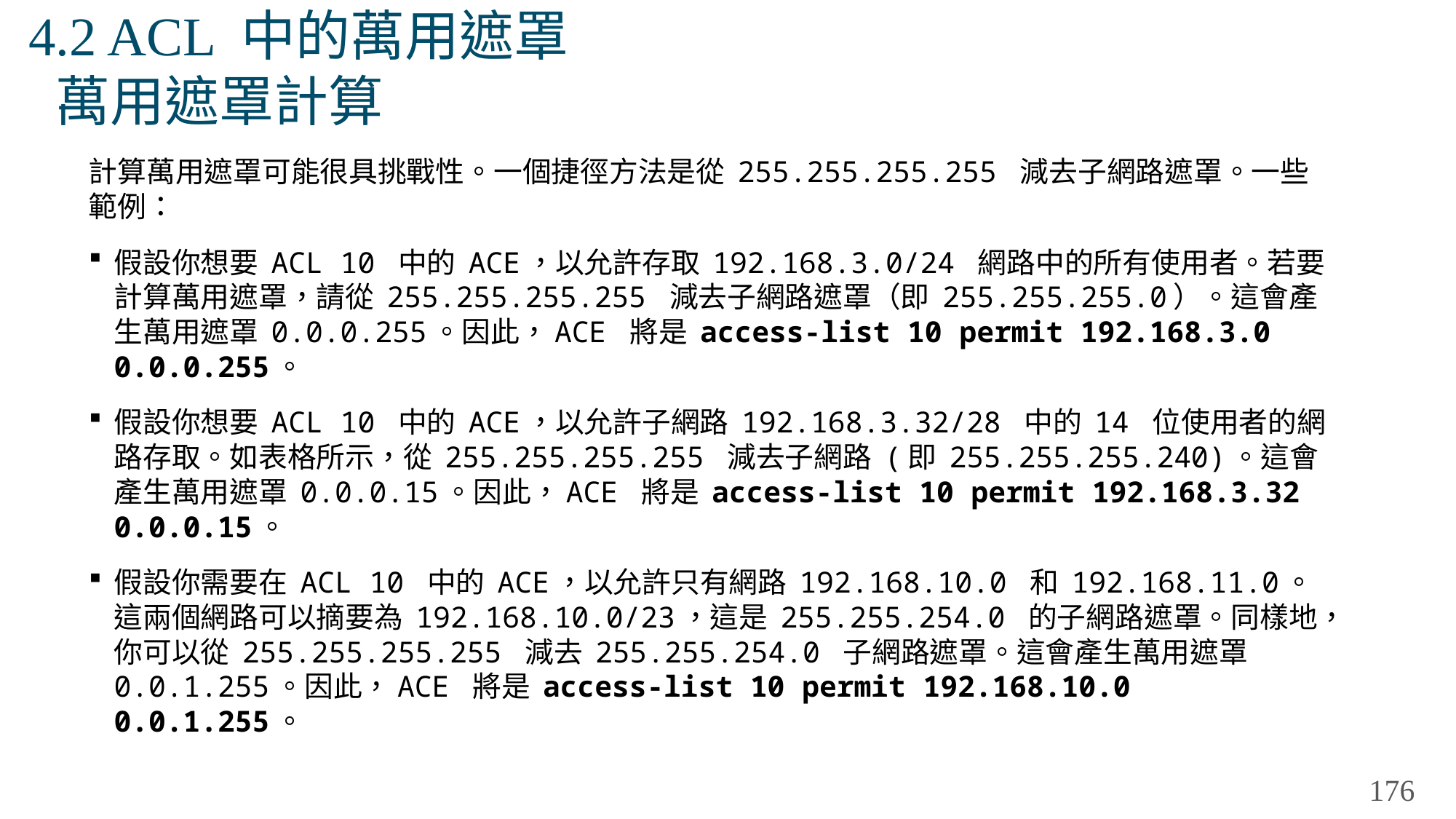

# 4.2 ACL 中的萬用遮罩 萬用遮罩計算
計算萬用遮罩可能很具挑戰性。一個捷徑方法是從 255.255.255.255 減去子網路遮罩。一些範例：
假設你想要 ACL 10 中的 ACE，以允許存取 192.168.3.0/24 網路中的所有使用者。若要計算萬用遮罩，請從 255.255.255.255 減去子網路遮罩（即 255.255.255.0）。這會產生萬用遮罩 0.0.0.255。因此，ACE 將是 access-list 10 permit 192.168.3.0 0.0.0.255。
假設你想要 ACL 10 中的 ACE，以允許子網路 192.168.3.32/28 中的 14 位使用者的網路存取。如表格所示，從 255.255.255.255 減去子網路 (即 255.255.255.240)。這會產生萬用遮罩 0.0.0.15。因此，ACE 將是 access-list 10 permit 192.168.3.32 0.0.0.15。
假設你需要在 ACL 10 中的 ACE，以允許只有網路 192.168.10.0 和 192.168.11.0。這兩個網路可以摘要為 192.168.10.0/23，這是 255.255.254.0 的子網路遮罩。同樣地，你可以從 255.255.255.255 減去 255.255.254.0 子網路遮罩。這會產生萬用遮罩 0.0.1.255。因此，ACE 將是 access-list 10 permit 192.168.10.0 0.0.1.255。
176